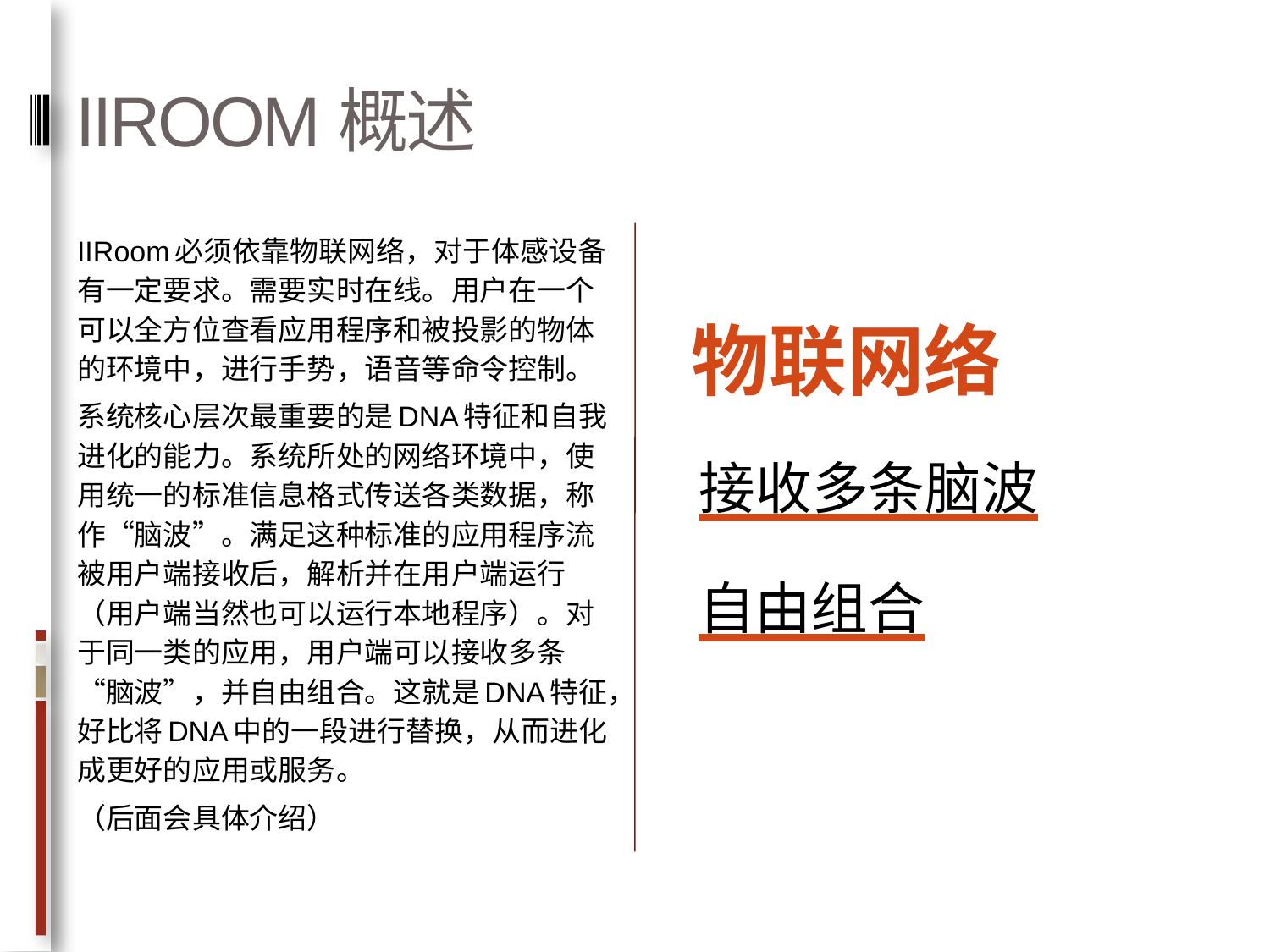

# IIROOM概述
统一的信息流
IIRoom必须依靠物联网络，对于体感设备有一定要求。需要实时在线。用户在一个可以全方位查看应用程序和被投影的物体的环境中，进行手势，语音等命令控制。
系统核心层次最重要的是DNA特征和自我进化的能力。系统所处的网络环境中，使用统一的标准信息格式传送各类数据，称作“脑波”。满足这种标准的应用程序流被用户端接收后，解析并在用户端运行（用户端当然也可以运行本地程序）。对于同一类的应用，用户端可以接收多条“脑波”，并自由组合。这就是DNA特征，好比将DNA中的一段进行替换，从而进化成更好的应用或服务。
（后面会具体介绍）
物联网络
接收多条脑波
自由组合